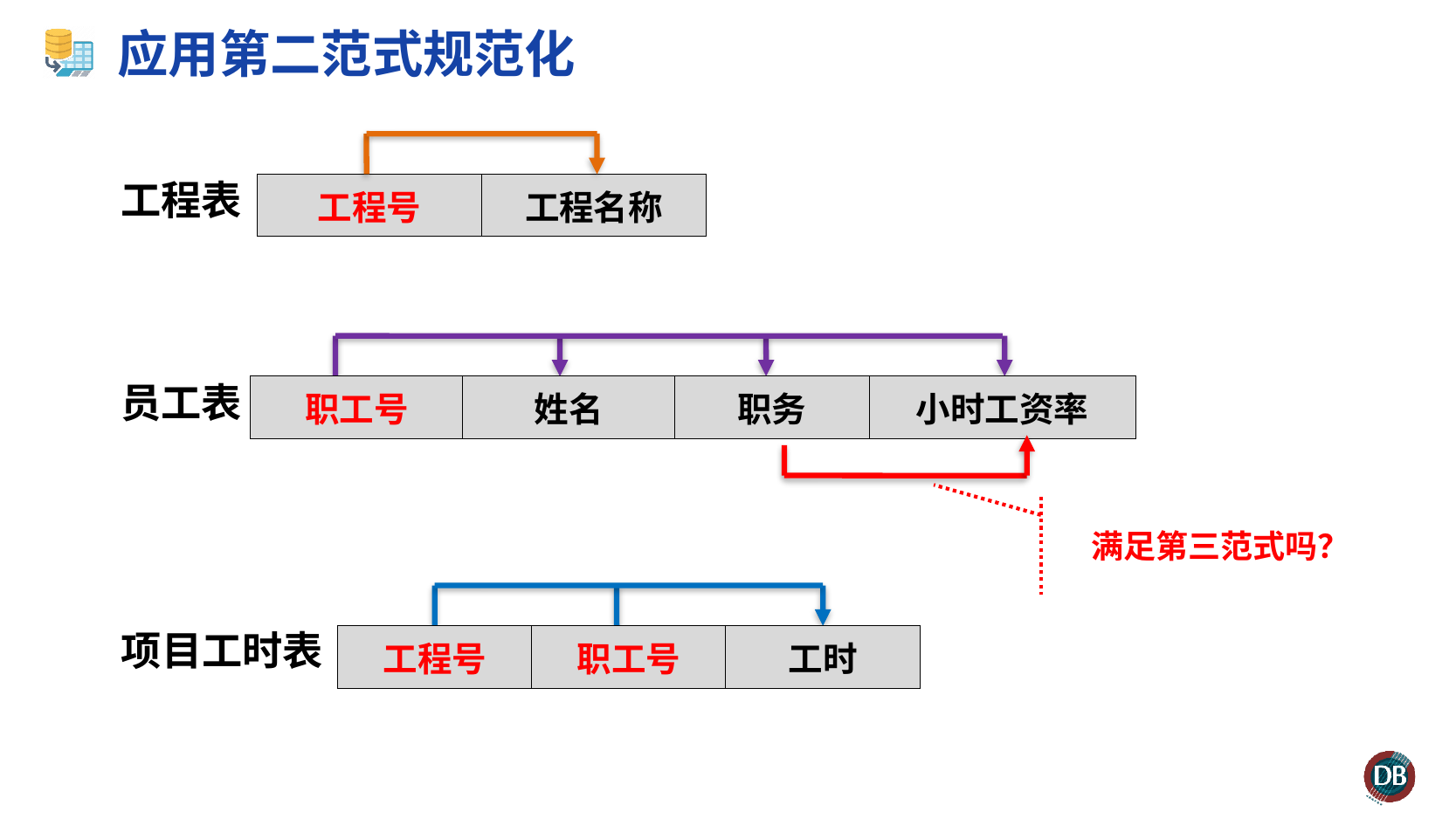

# 应用第二范式规范化

工程表
| 工程号 | 工程名称 |
| --- | --- |

员工表
| 职工号 | 姓名 | 职务 | 小时工资率 |
| --- | --- | --- | --- |

满足第三范式吗？

项目工时表
| 工程号 | 职工号 | 工时 |
| --- | --- | --- |